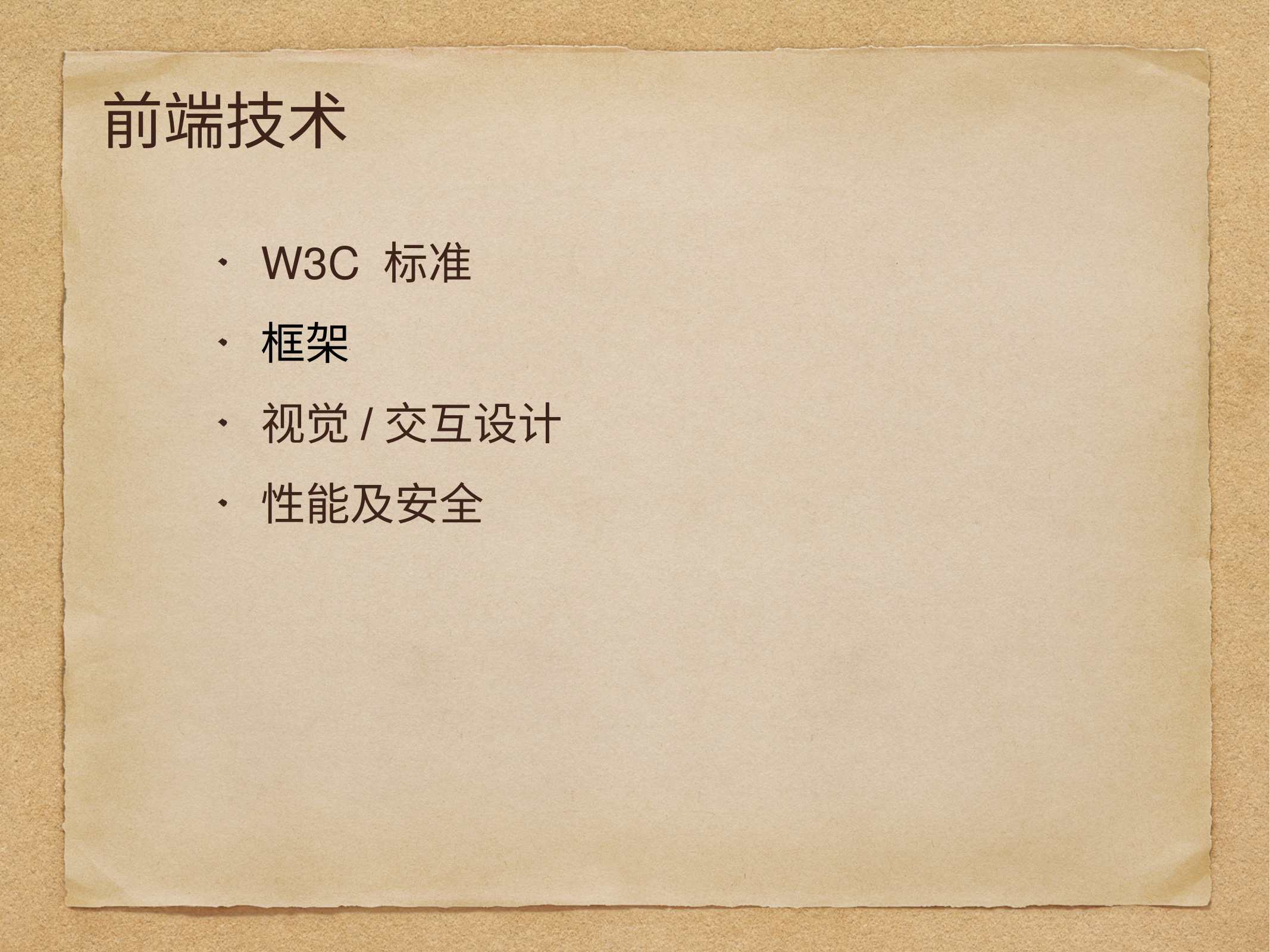

# 前端技术
W3C 标准
框架
视觉/交互设计
性能及安全